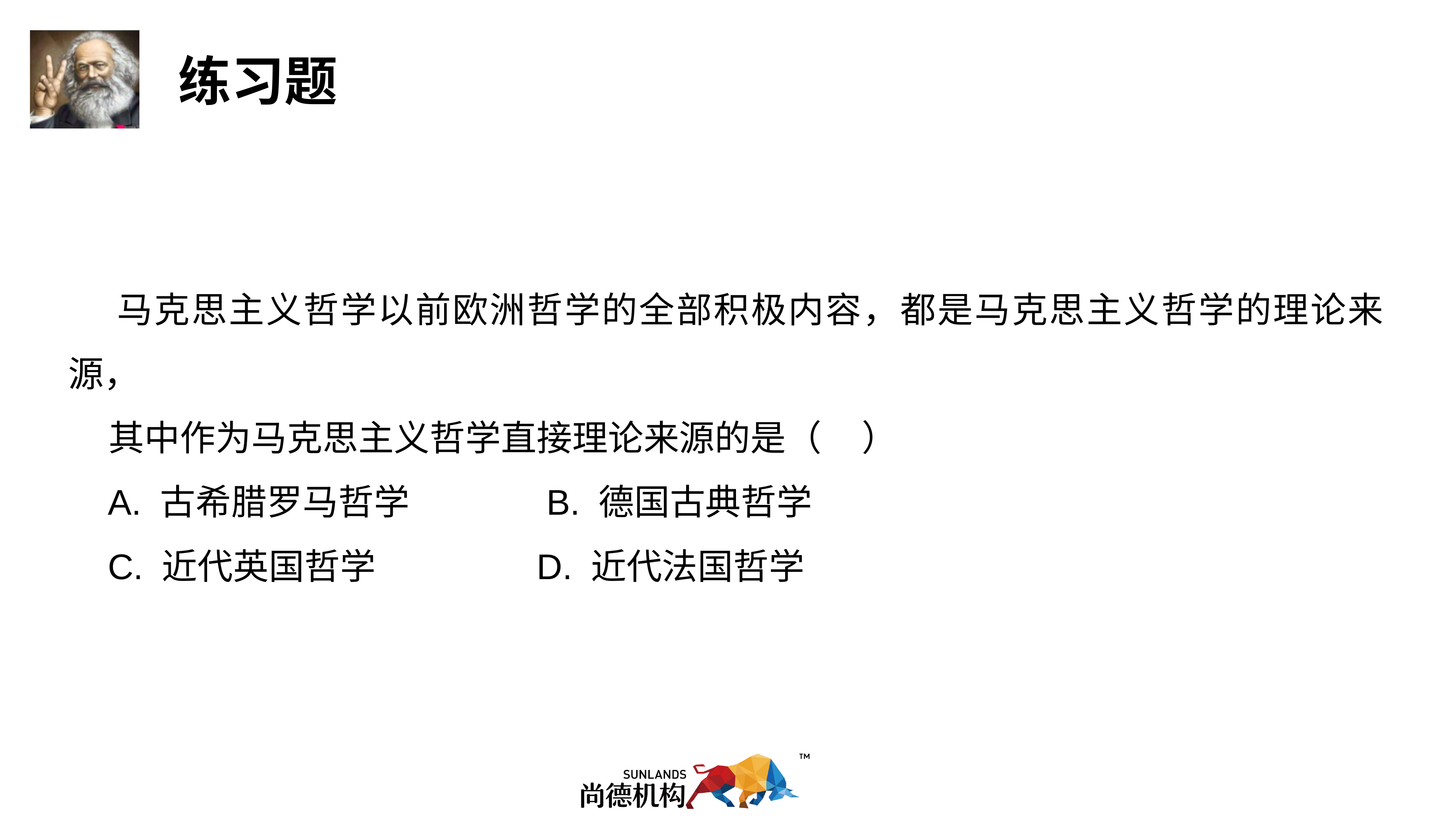

马克思主义哲学以前欧洲哲学的全部积极内容，都是马克思主义哲学的理论来源，
    其中作为马克思主义哲学直接理论来源的是（     ）
    A. 古希腊罗马哲学                B. 德国古典哲学
    C. 近代英国哲学                   D. 近代法国哲学